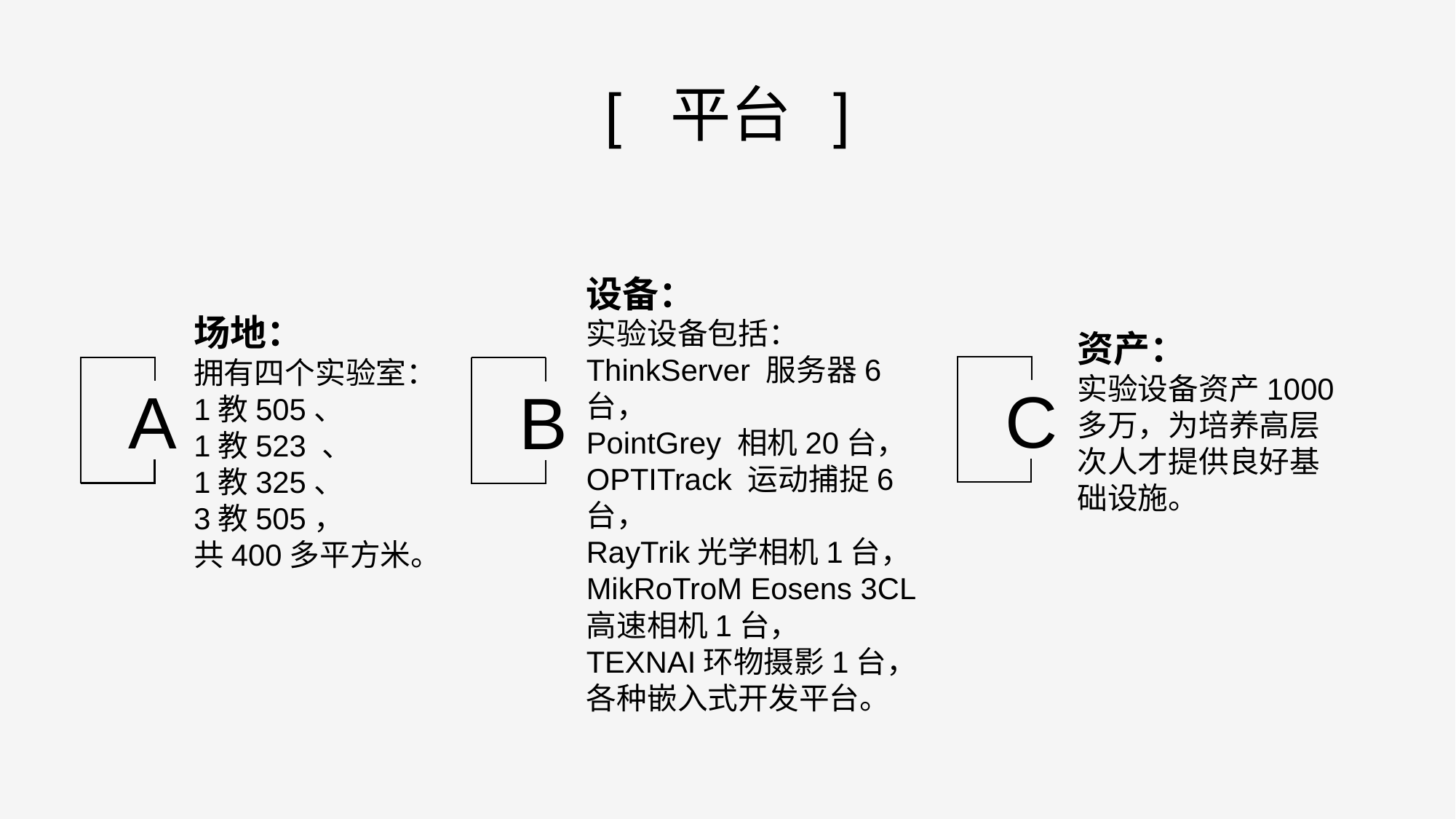

[  平台  ]
设备：
实验设备包括：
ThinkServer 服务器6台，
PointGrey 相机20台， OPTITrack 运动捕捉6台，
RayTrik光学相机1台， MikRoTroM Eosens 3CL高速相机1台，
TEXNAI环物摄影1台，
各种嵌入式开发平台。
场地：
拥有四个实验室：
1教505、
1教523 、
1教325、
3教505，
共400多平方米。
资产：
实验设备资产1000多万，为培养高层次人才提供良好基础设施。
C
A
B